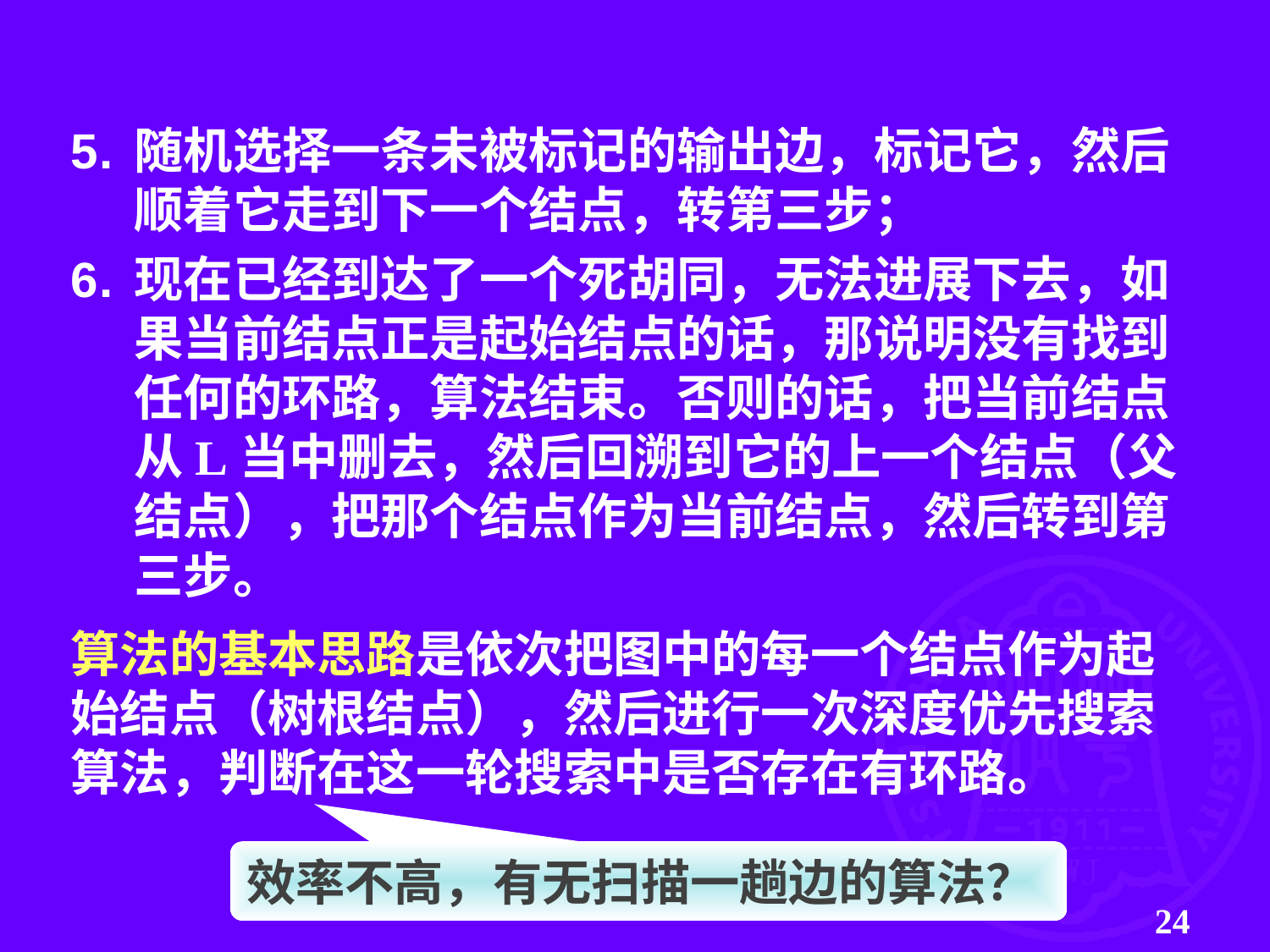

随机选择一条未被标记的输出边，标记它，然后
顺着它走到下一个结点，转第三步；
现在已经到达了一个死胡同，无法进展下去，如
果当前结点正是起始结点的话，那说明没有找到
任何的环路，算法结束。否则的话，把当前结点
从L当中删去，然后回溯到它的上一个结点（父
结点），把那个结点作为当前结点，然后转到第
三步。
算法的基本思路是依次把图中的每一个结点作为起
始结点（树根结点），然后进行一次深度优先搜索
算法，判断在这一轮搜索中是否存在有环路。
效率不高，有无扫描一趟边的算法？